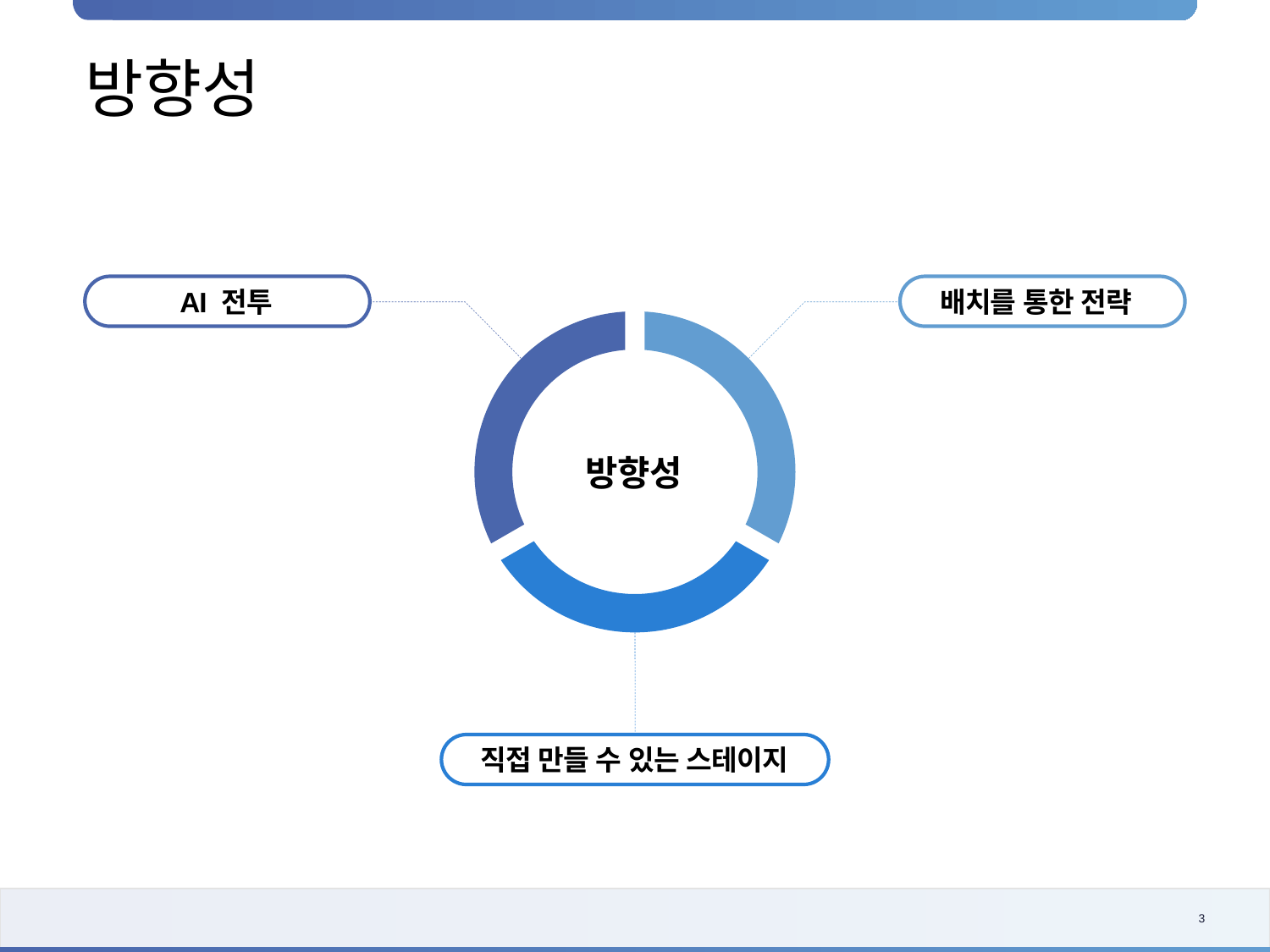

방향성

AI 전투

배치를 통한 전략
    방향성

직접 만들 수 있는 스테이지
3